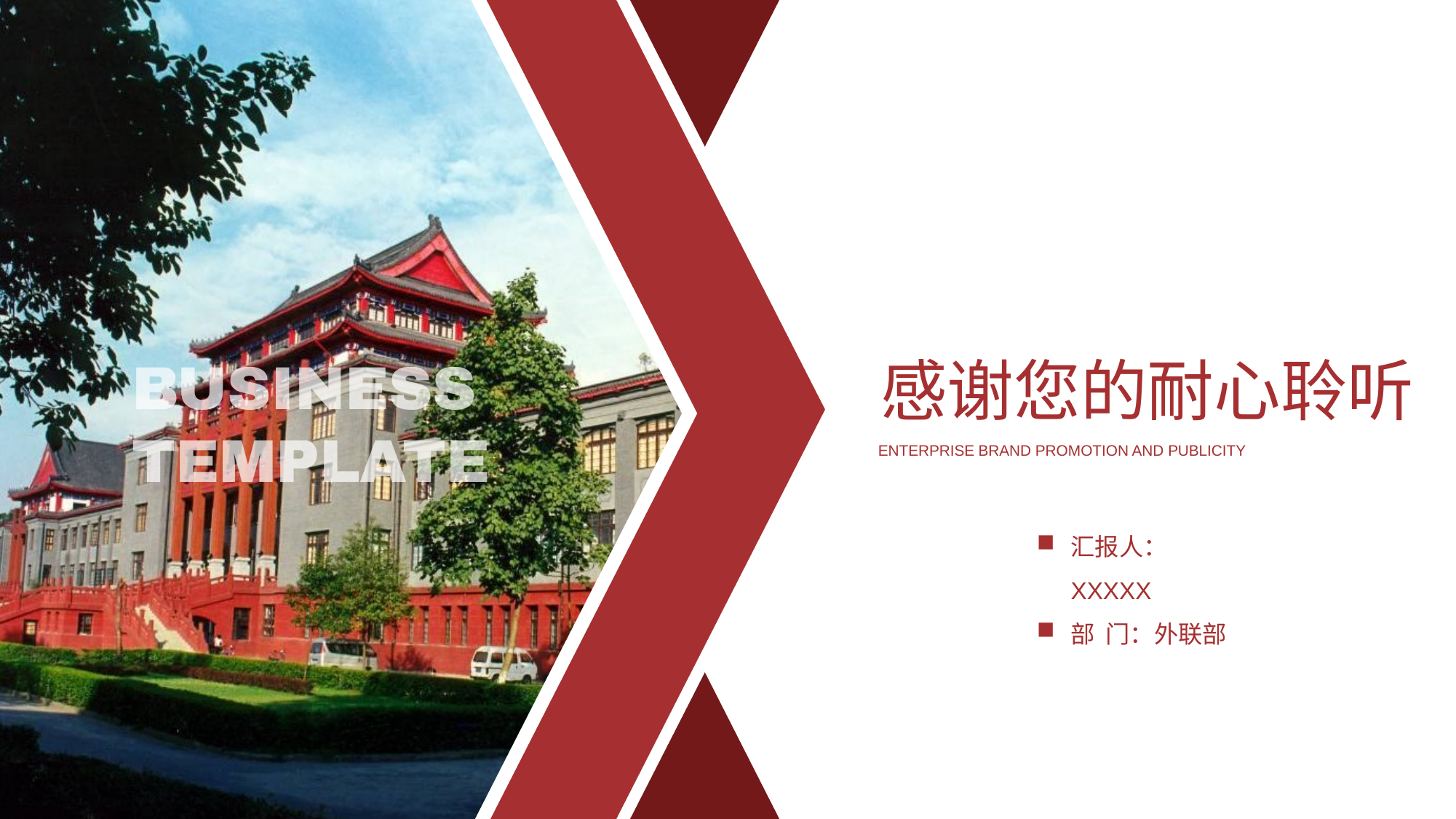

BUSINESS
TEMPLATE
感谢您的耐心聆听
ENTERPRISE BRAND PROMOTION AND PUBLICITY
汇报人：XXXXX
部  门：外联部